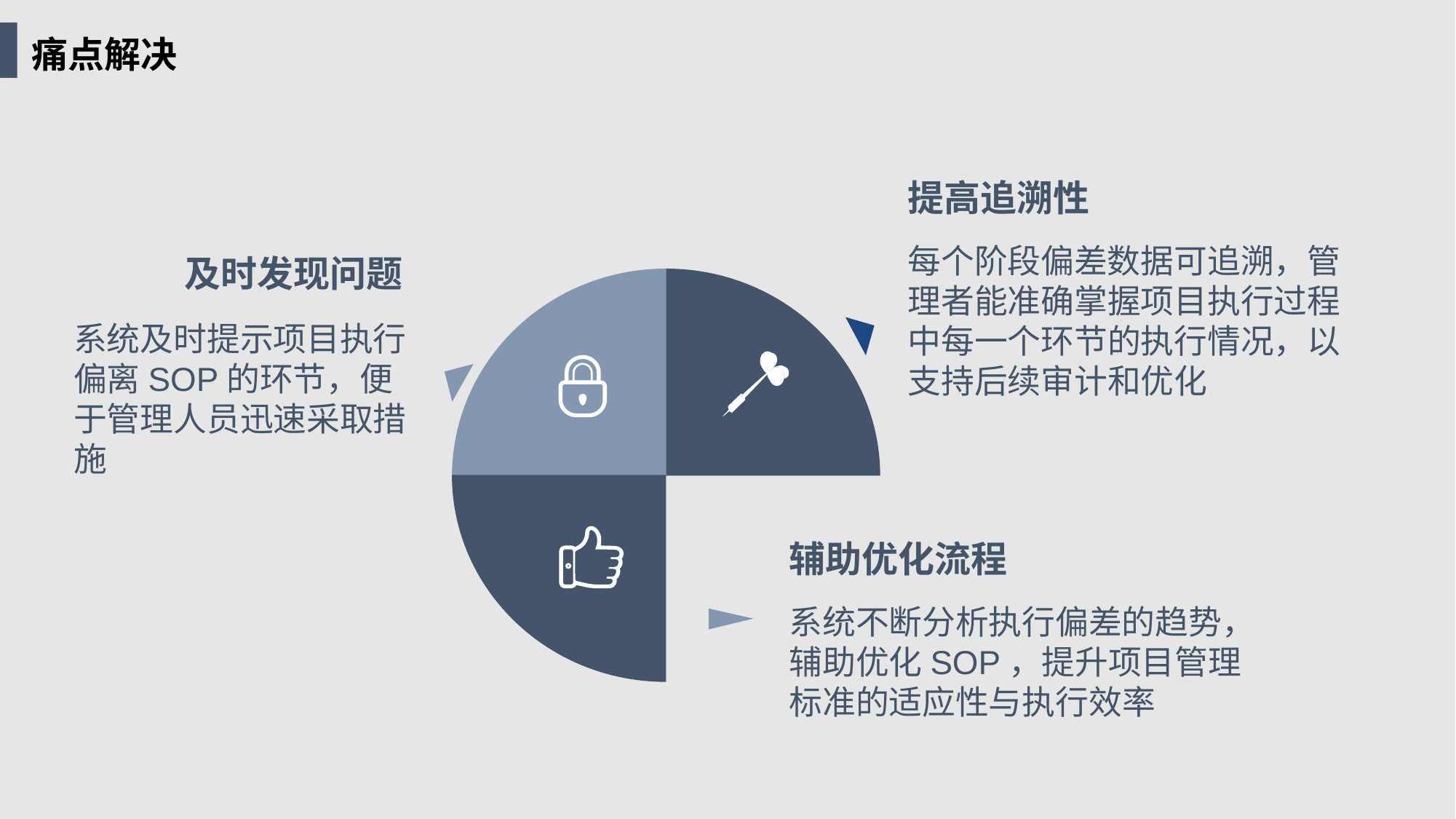

痛点解决
提高追溯性
每个阶段偏差数据可追溯，管理者能准确掌握项目执行过程中每一个环节的执行情况，以支持后续审计和优化
及时发现问题

系统及时提示项目执行偏离SOP的环节，便于管理人员迅速采取措施

辅助优化流程

系统不断分析执行偏差的趋势，辅助优化SOP，提升项目管理标准的适应性与执行效率